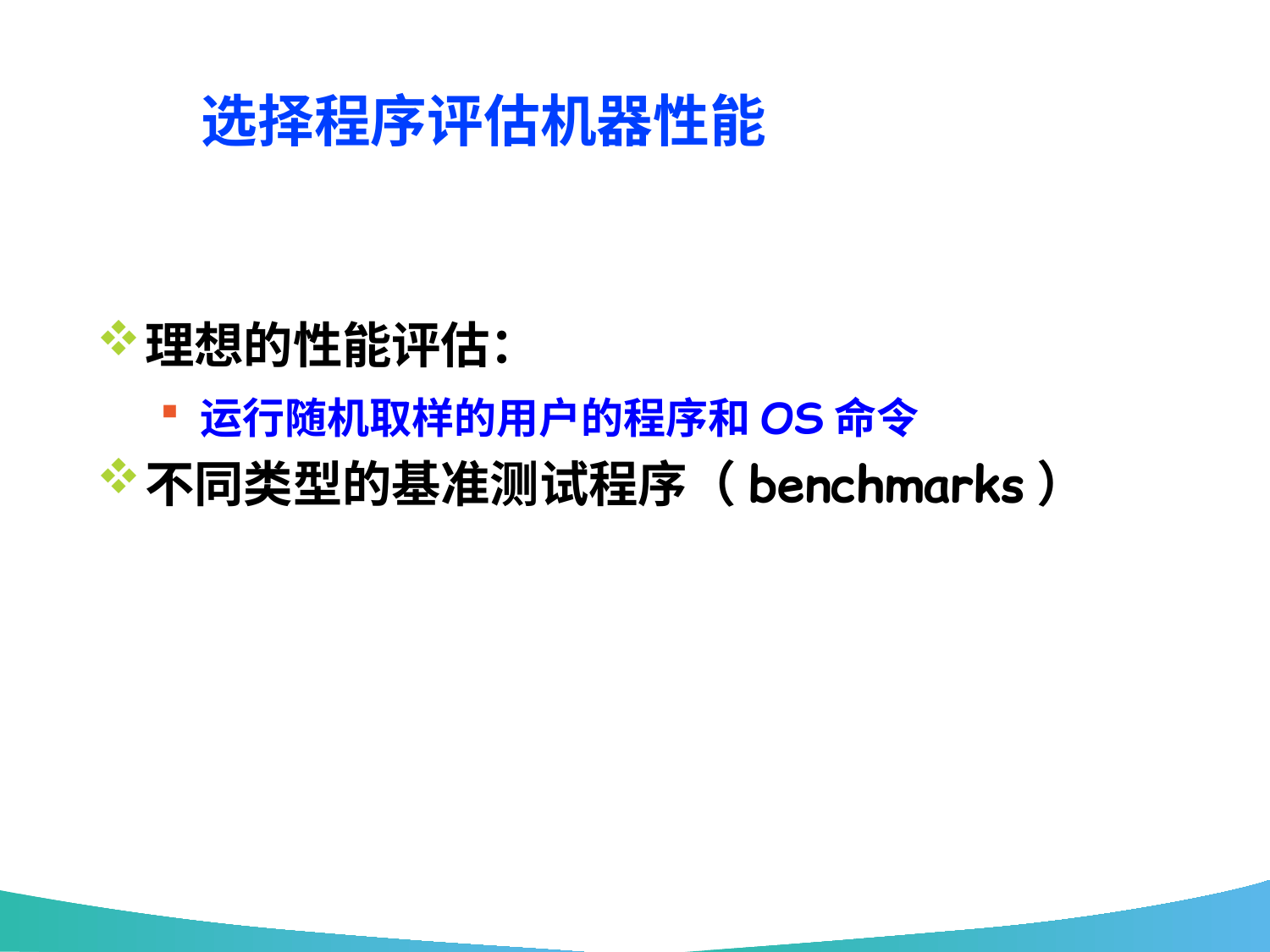

# 选择程序评估机器性能
理想的性能评估：
运行随机取样的用户的程序和OS命令
不同类型的基准测试程序（benchmarks）